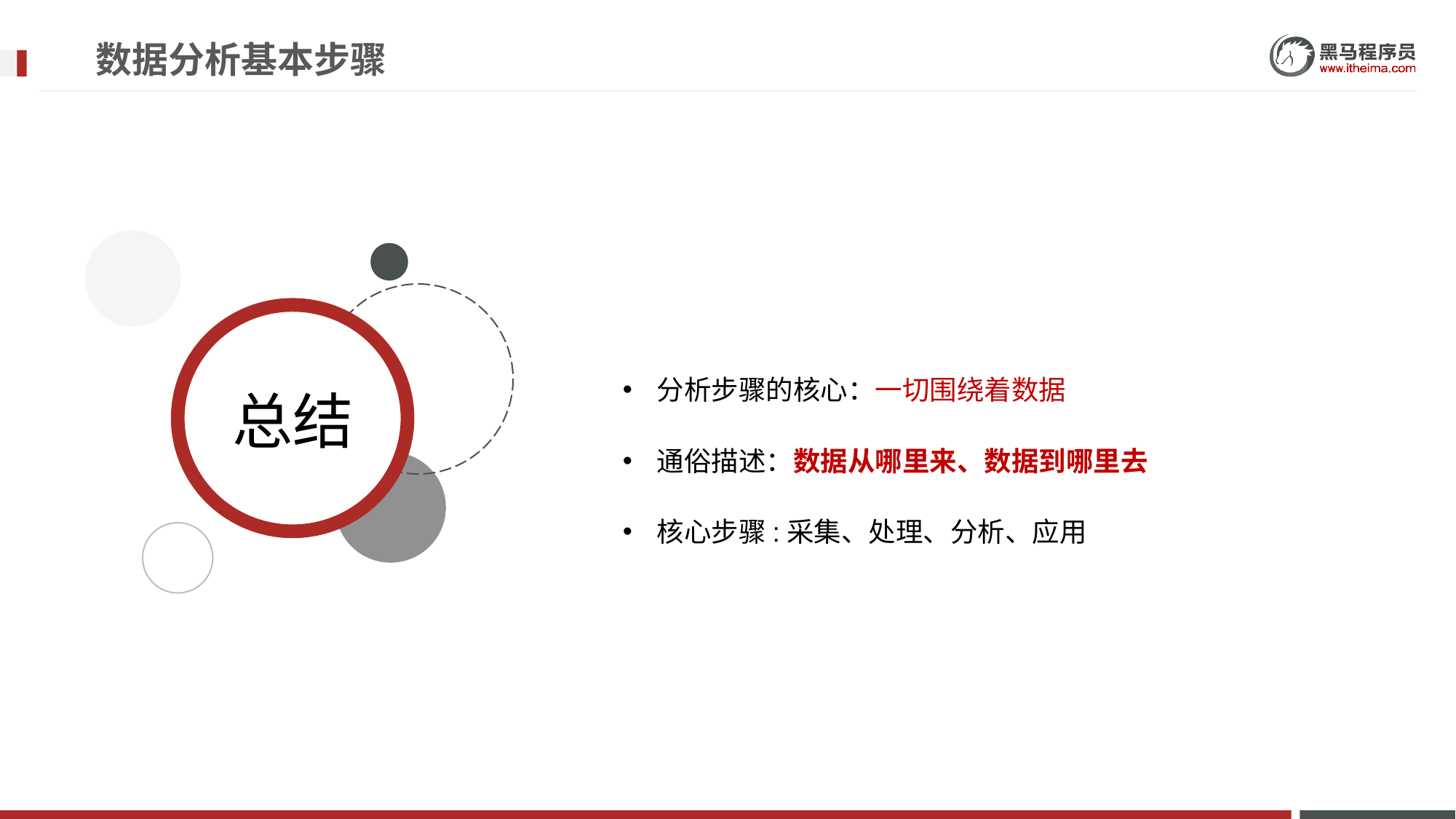

# 数据分析基本步骤
分析步骤的核心：一切围绕着数据
通俗描述：数据从哪里来、数据到哪里去
核心步骤:采集、处理、分析、应用